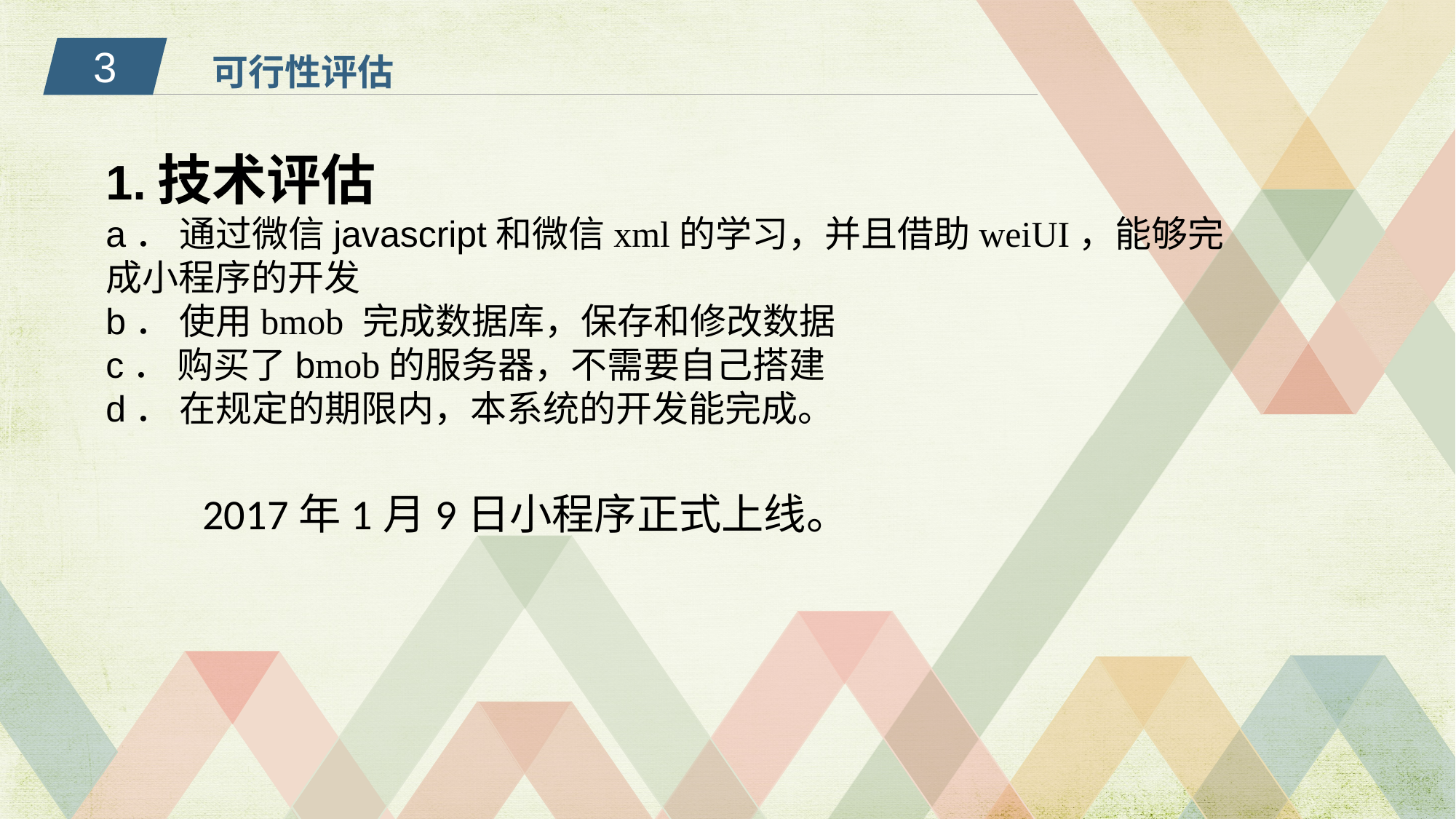

3

可行性评估

1.技术评估
a． 通过微信javascript和微信xml的学习，并且借助weiUI，能够完成小程序的开发
b． 使用bmob 完成数据库，保存和修改数据
c． 购买了bmob的服务器，不需要自己搭建
d． 在规定的期限内，本系统的开发能完成。

2017年1月9日小程序正式上线。